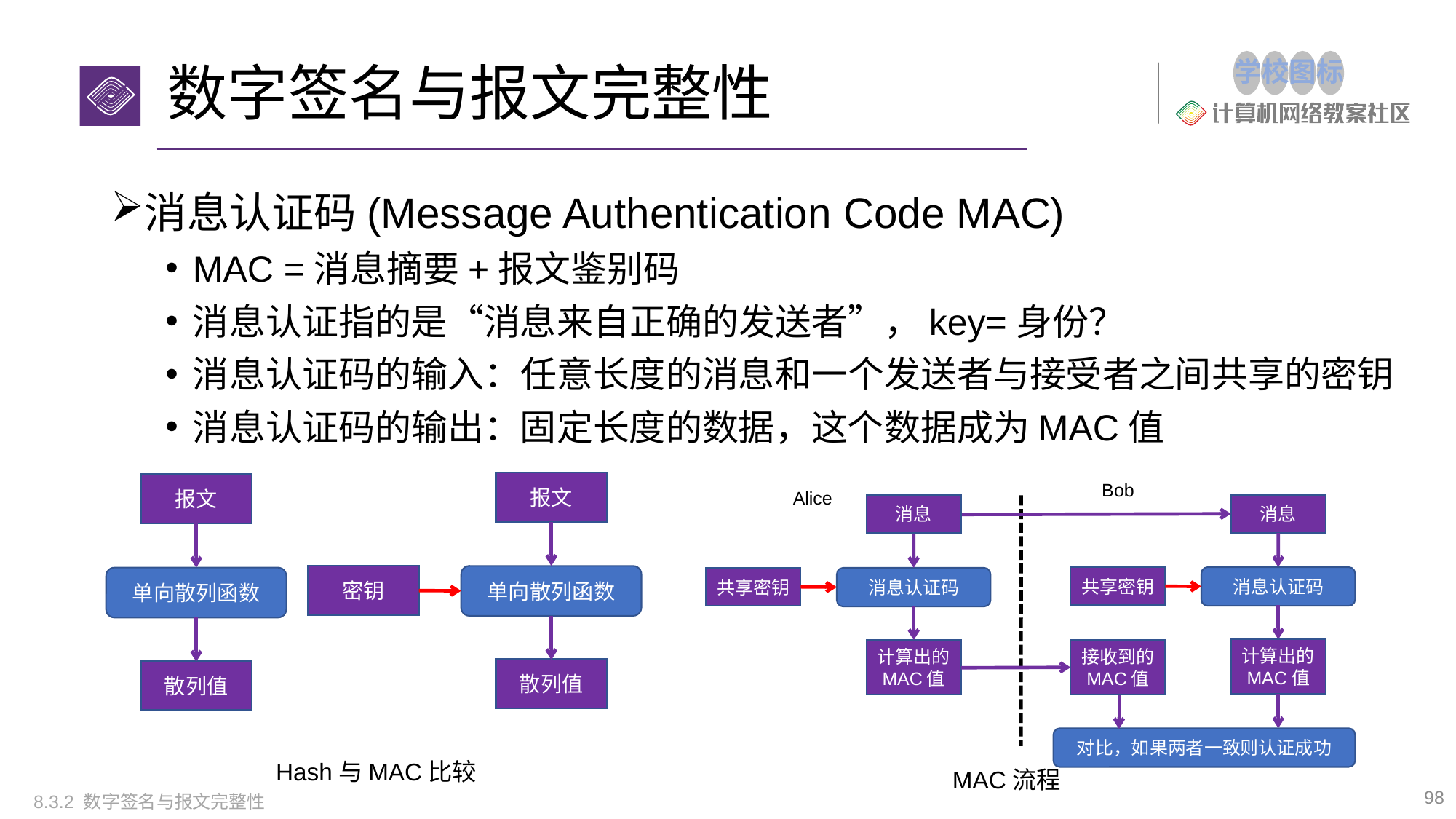

# 数字签名与报文完整性
消息认证码(Message Authentication Code MAC)
MAC =消息摘要+报文鉴别码
消息认证指的是“消息来自正确的发送者”，key=身份？
消息认证码的输入：任意长度的消息和一个发送者与接受者之间共享的密钥
消息认证码的输出：固定长度的数据，这个数据成为MAC值
Bob
Alice
消息
消息
消息
共享密钥
消息认证码
共享密钥
消息认证码
计算出的MAC值
计算出的MAC值
接收到的MAC值
对比，如果两者一致则认证成功
报文
密钥
单向散列函数
散列值
报文
单向散列函数
散列值
Hash与MAC比较
MAC流程
98
8.3.2 数字签名与报文完整性